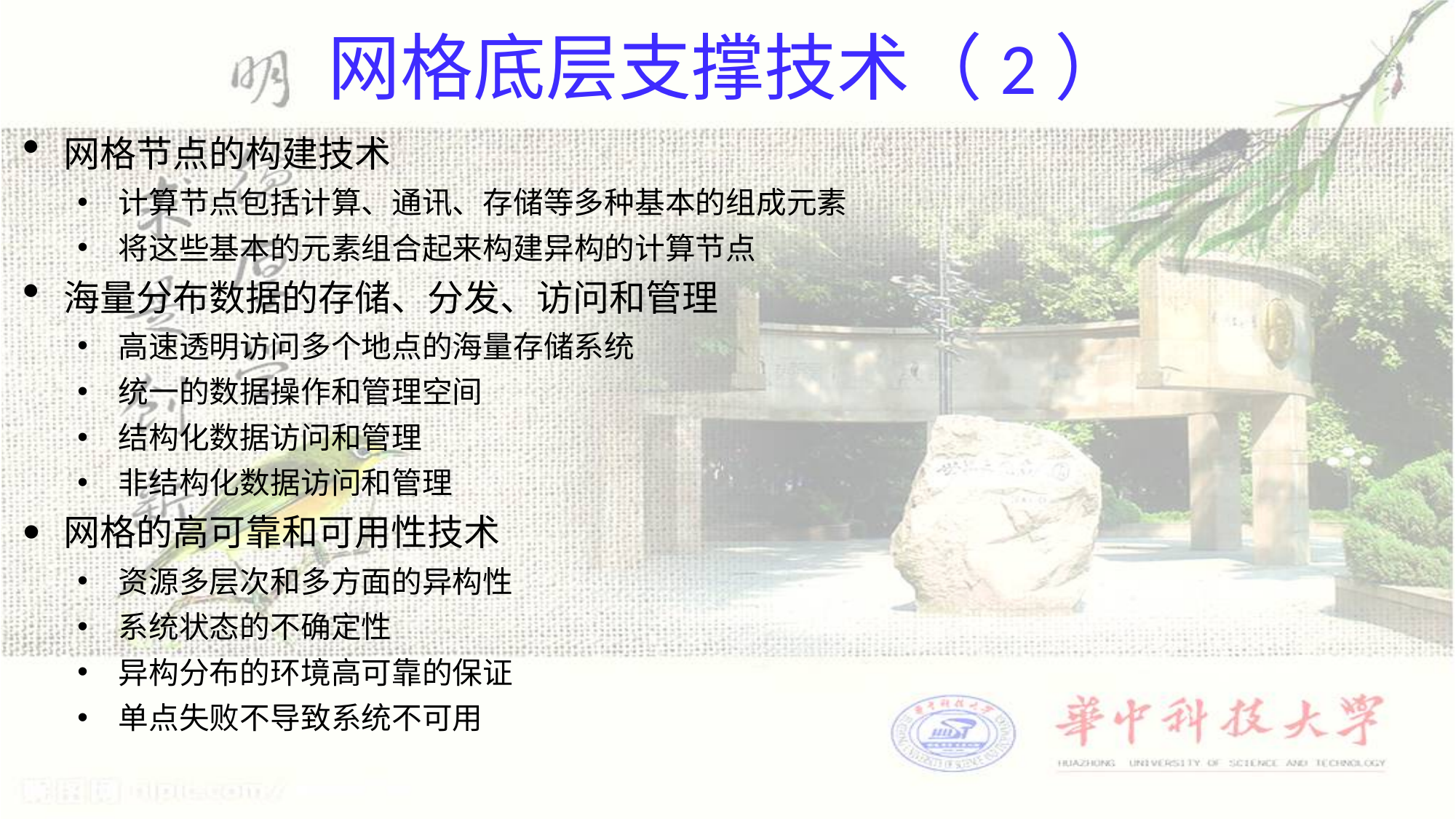

# 网格底层支撑技术（2）
网格节点的构建技术
计算节点包括计算、通讯、存储等多种基本的组成元素
将这些基本的元素组合起来构建异构的计算节点
海量分布数据的存储、分发、访问和管理
高速透明访问多个地点的海量存储系统
统一的数据操作和管理空间
结构化数据访问和管理
非结构化数据访问和管理
网格的高可靠和可用性技术
资源多层次和多方面的异构性
系统状态的不确定性
异构分布的环境高可靠的保证
单点失败不导致系统不可用